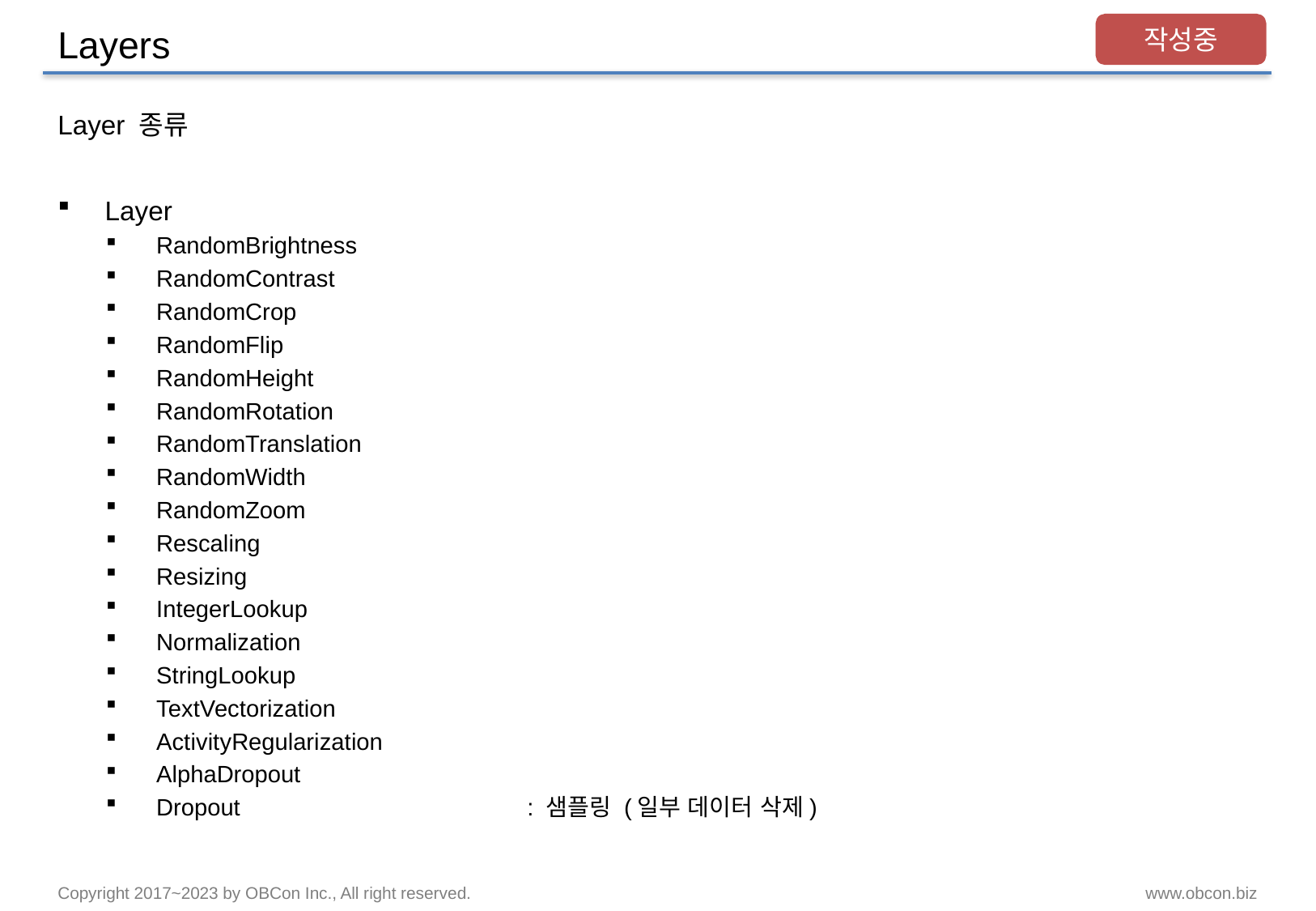

# Layers
작성중
Layer 종류
Layer
RandomBrightness
RandomContrast
RandomCrop
RandomFlip
RandomHeight
RandomRotation
RandomTranslation
RandomWidth
RandomZoom
Rescaling
Resizing
IntegerLookup
Normalization
StringLookup
TextVectorization
ActivityRegularization
AlphaDropout
Dropout			 : 샘플링 (일부 데이터 삭제)